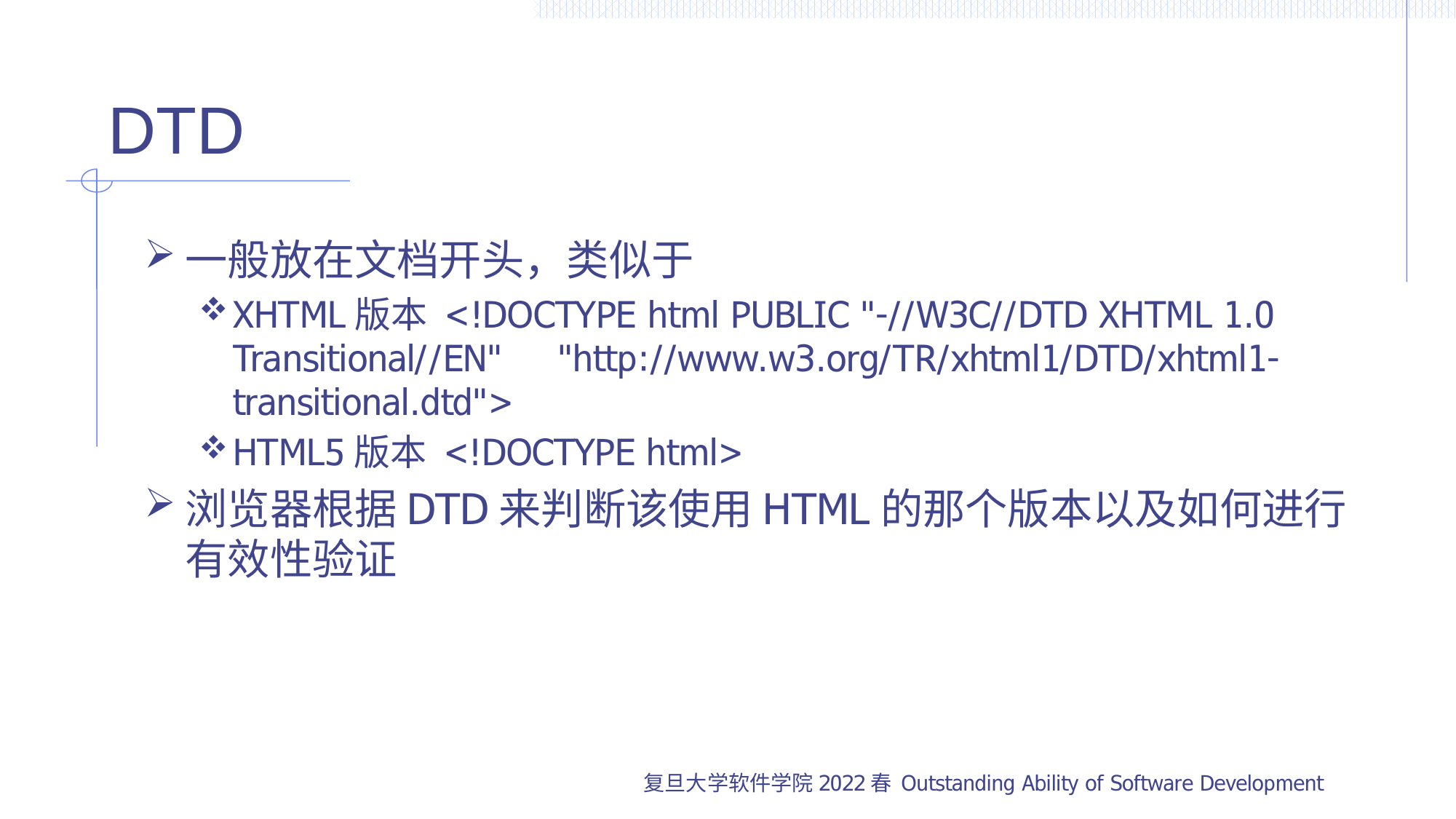

# DTD
一般放在文档开头，类似于
XHTML版本 <!DOCTYPE html PUBLIC "-//W3C//DTD XHTML 1.0 Transitional//EN"     "http://www.w3.org/TR/xhtml1/DTD/xhtml1-transitional.dtd">
HTML5版本 <!DOCTYPE html>
浏览器根据DTD来判断该使用HTML的那个版本以及如何进行有效性验证